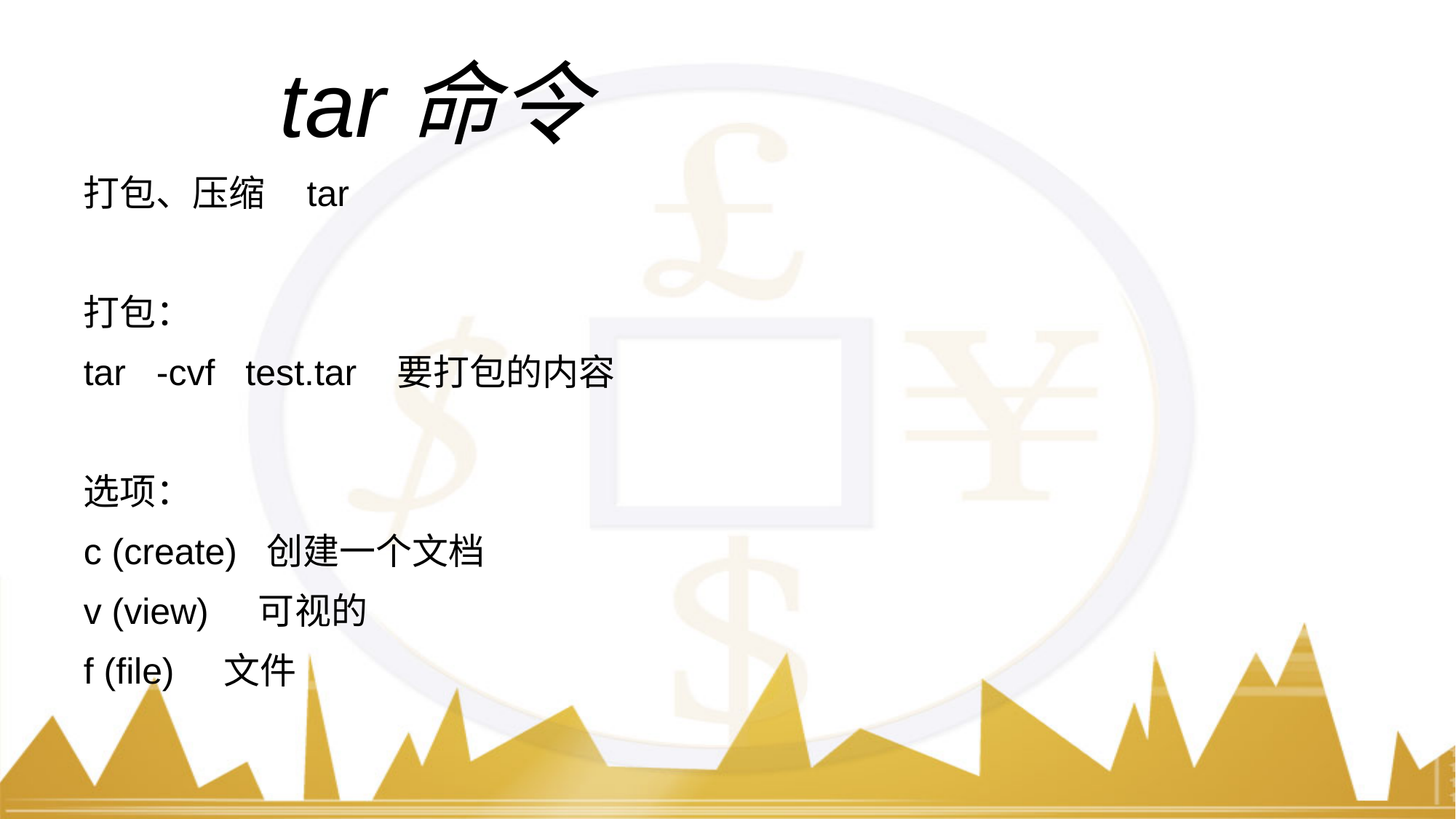

# tar命令
打包、压缩    tar

打包：
tar   -cvf   test.tar   要打包的内容

选项：
c (create)  创建一个文档
v (view)    可视的
f (file)    文件